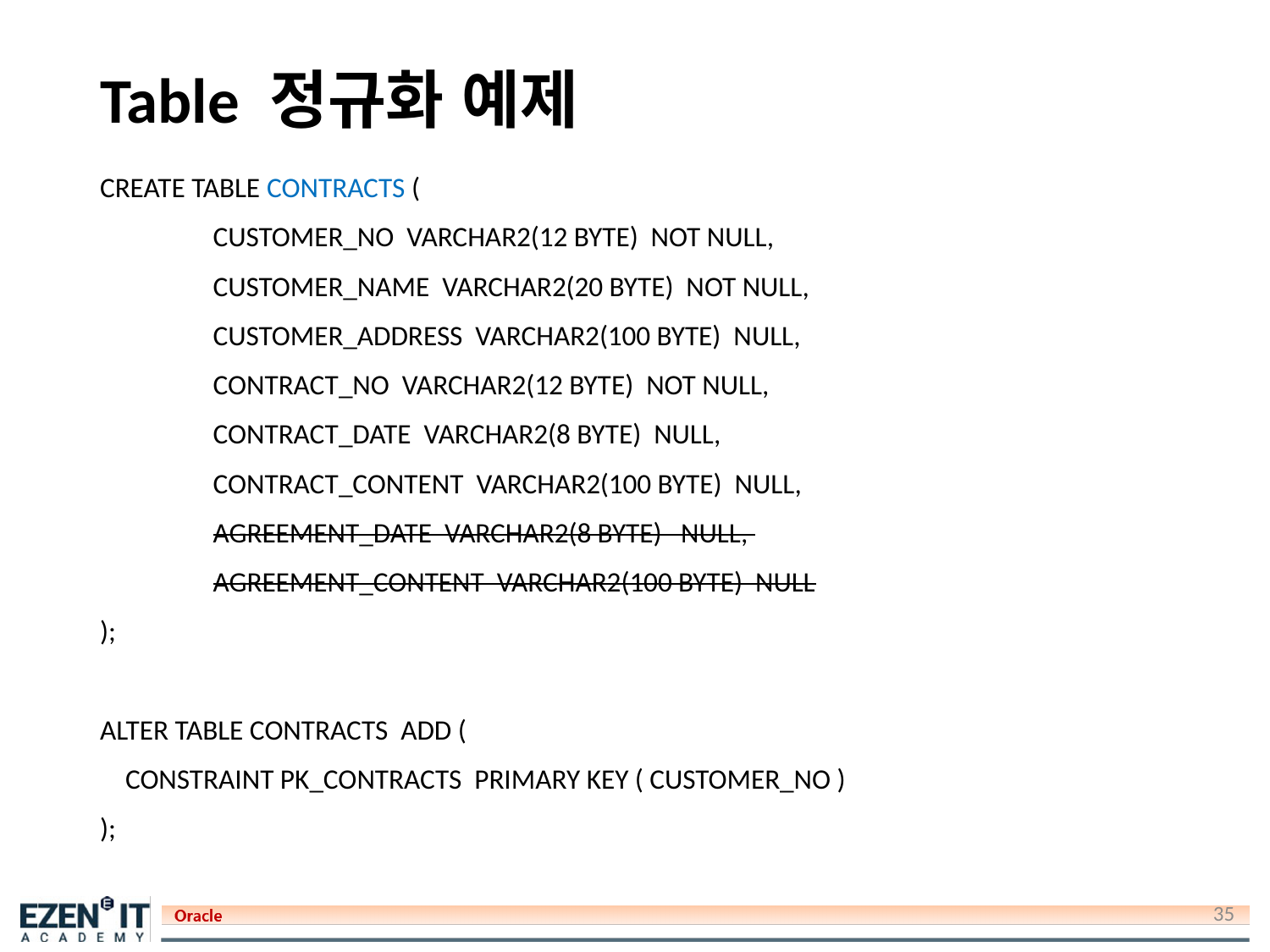

# Table 정규화 예제
CREATE TABLE CONTRACTS (
 	CUSTOMER_NO  VARCHAR2(12 BYTE)  NOT NULL,
	CUSTOMER_NAME  VARCHAR2(20 BYTE)  NOT NULL,
	CUSTOMER_ADDRESS  VARCHAR2(100 BYTE)  NULL,
	CONTRACT_NO  VARCHAR2(12 BYTE)  NOT NULL,
	CONTRACT_DATE  VARCHAR2(8 BYTE)  NULL,
	CONTRACT_CONTENT  VARCHAR2(100 BYTE)  NULL,
	AGREEMENT_DATE  VARCHAR2(8 BYTE)   NULL,
	AGREEMENT_CONTENT  VARCHAR2(100 BYTE)  NULL
);

ALTER TABLE CONTRACTS  ADD (
    CONSTRAINT PK_CONTRACTS  PRIMARY KEY ( CUSTOMER_NO )
);
35